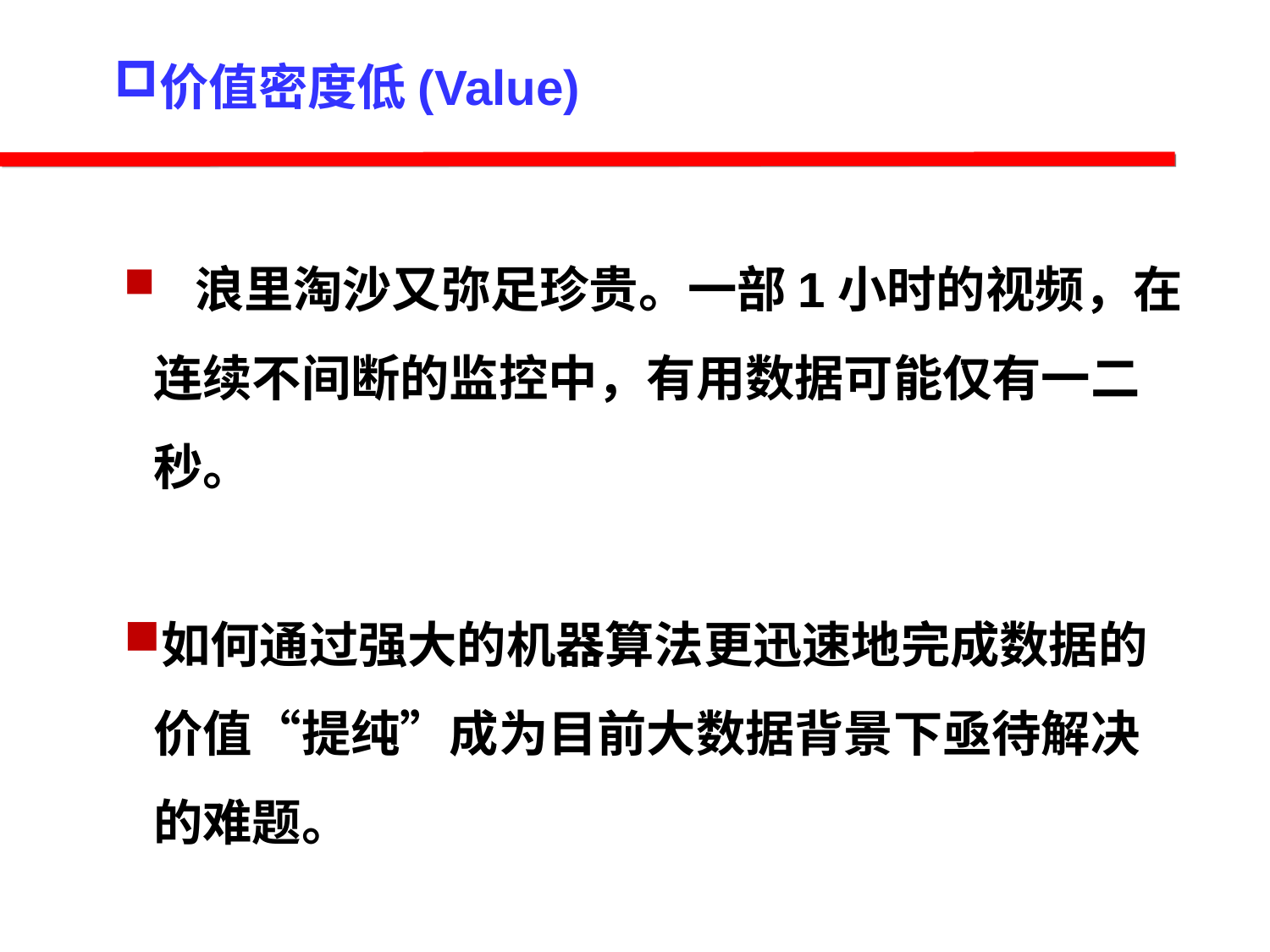

价值密度低(Value)
   浪里淘沙又弥足珍贵。一部1小时的视频，在连续不间断的监控中，有用数据可能仅有一二秒。

如何通过强大的机器算法更迅速地完成数据的价值“提纯”成为目前大数据背景下亟待解决的难题。